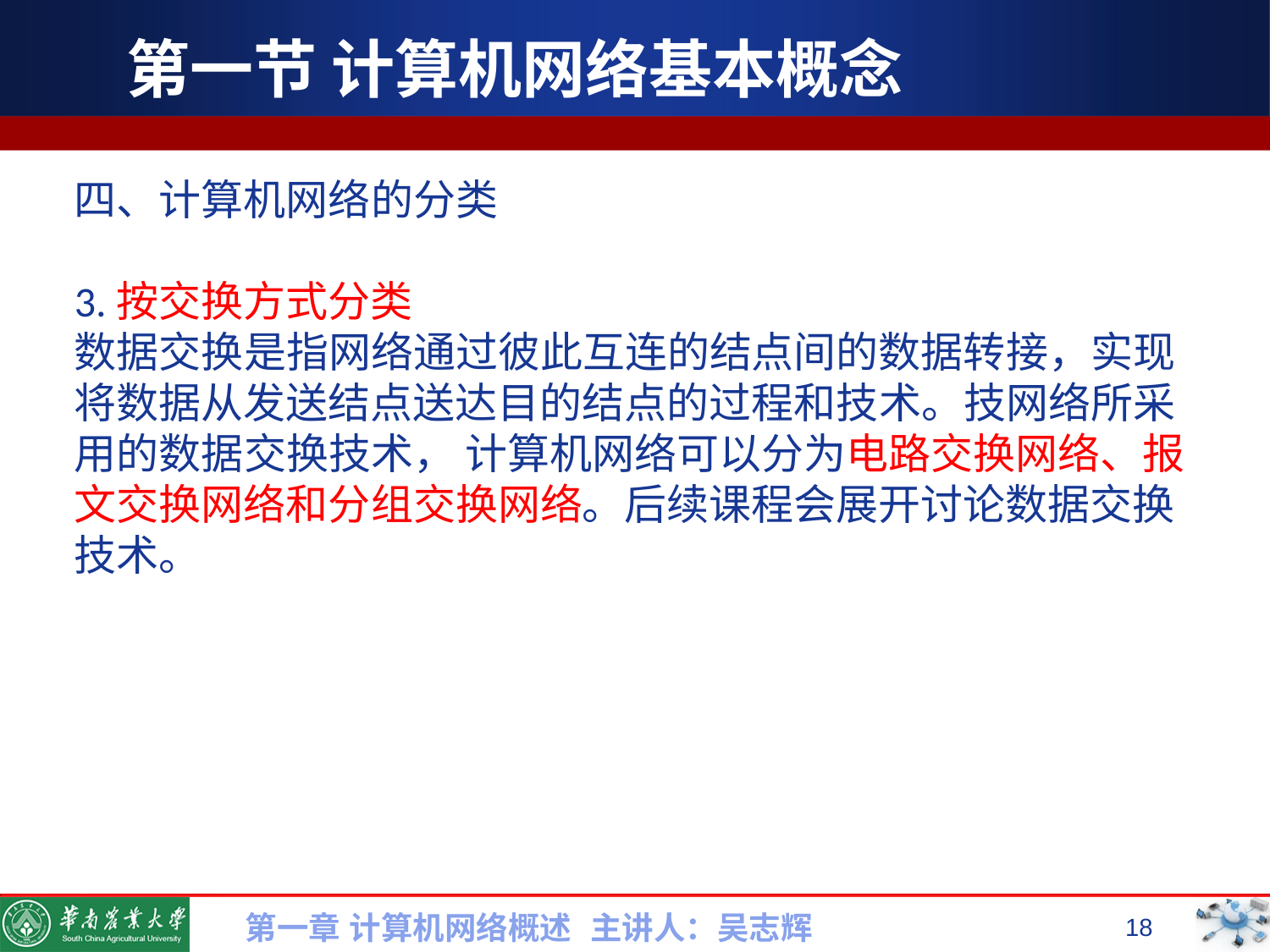

# 第一节 计算机网络基本概念
四、计算机网络的分类

3.按交换方式分类
数据交换是指网络通过彼此互连的结点间的数据转接，实现将数据从发送结点送达目的结点的过程和技术。技网络所采用的数据交换技术， 计算机网络可以分为电路交换网络、报
文交换网络和分组交换网络。后续课程会展开讨论数据交换技术。
第一章 计算机网络概述  主讲人：吴志辉
18